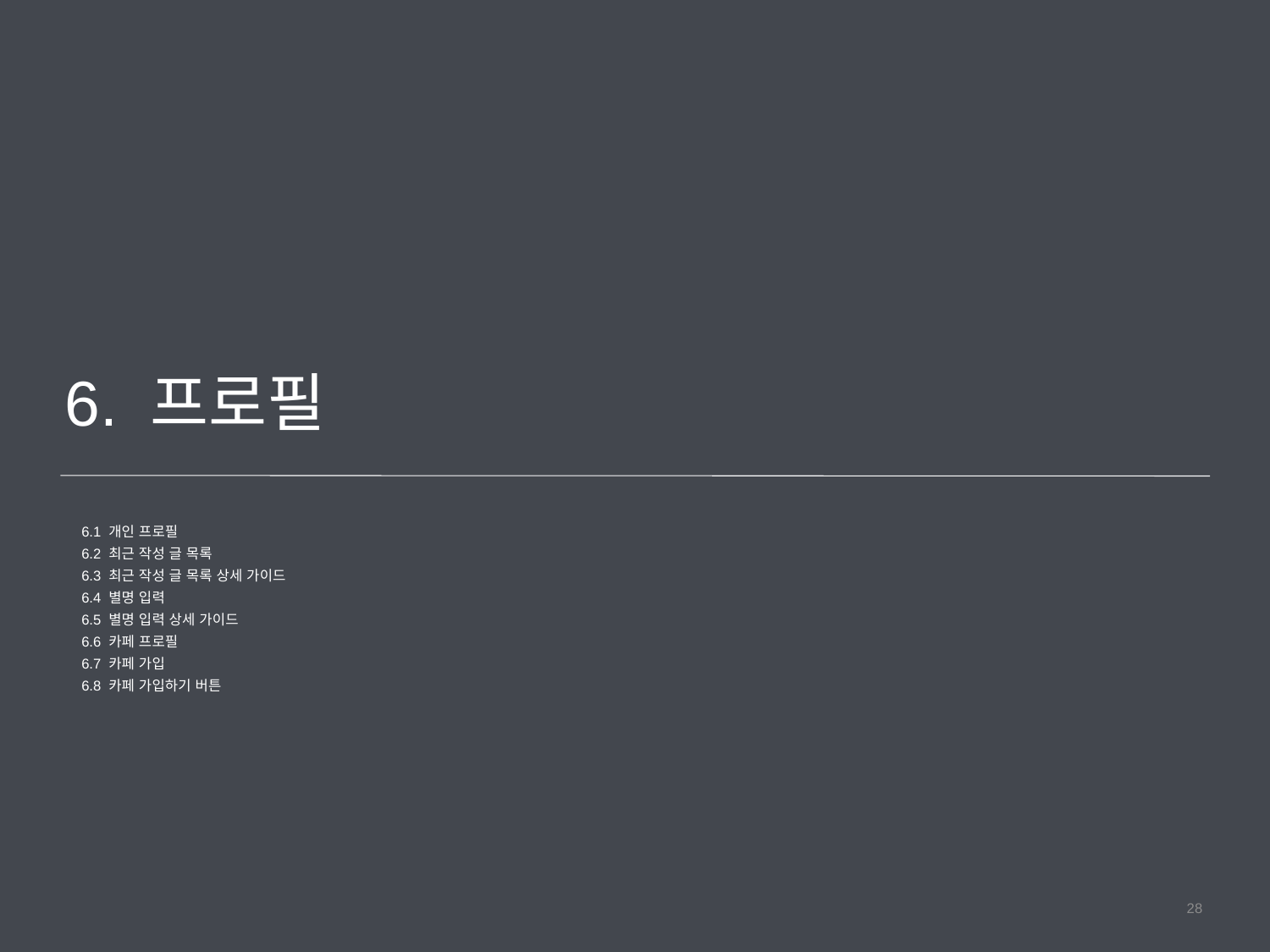

6. 프로필
6.1 개인 프로필
6.2 최근 작성 글 목록
6.3 최근 작성 글 목록 상세 가이드
6.4 별명 입력
6.5 별명 입력 상세 가이드
6.6 카페 프로필
6.7 카페 가입
6.8 카페 가입하기 버튼
28